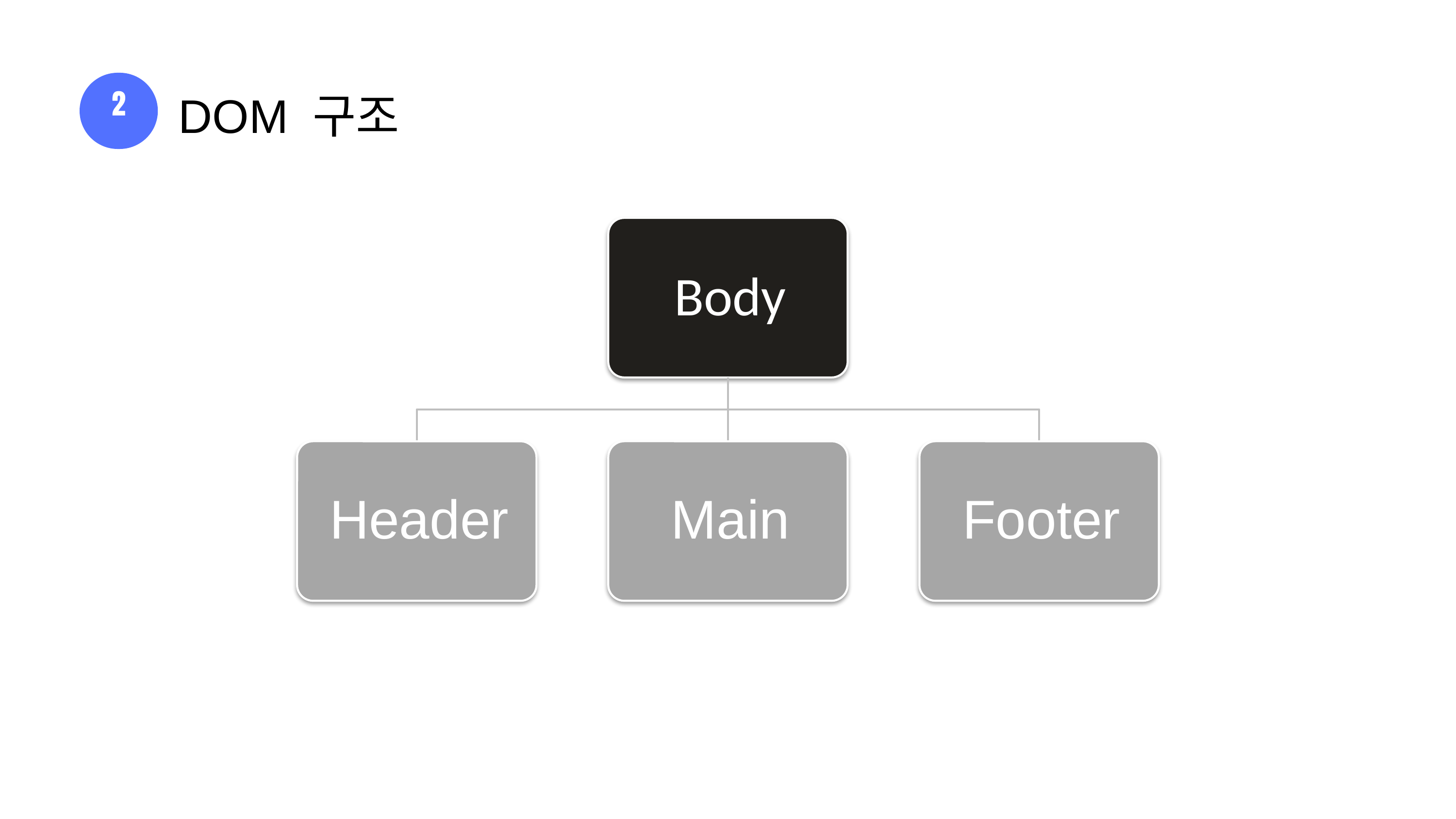

2
DOM 구조
Body
Header
Main
Footer